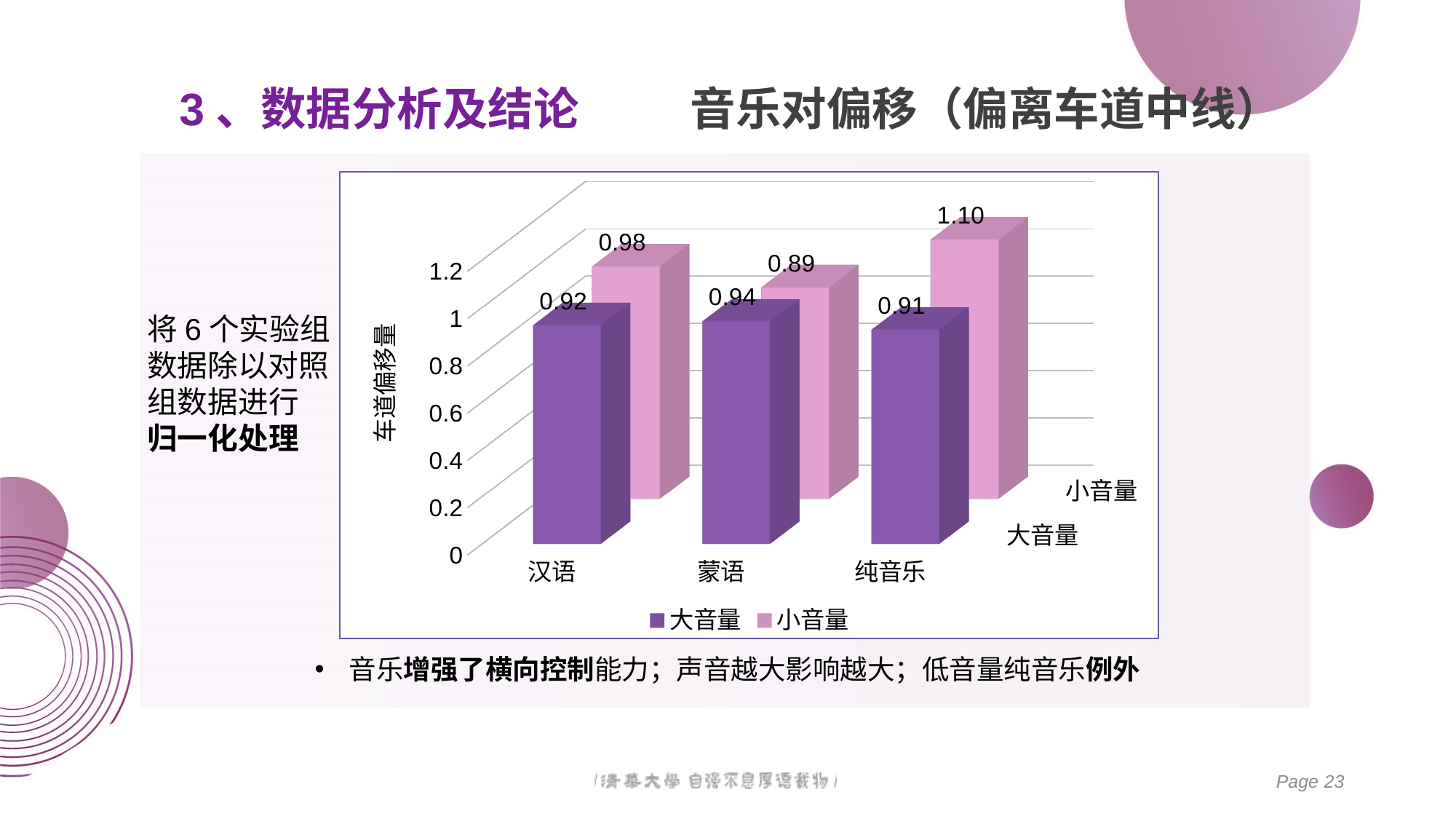

# 音乐对偏移（偏离车道中线）
3、数据分析及结论

[unsupported chart]

将6个实验组数据除以对照组数据进行
归一化处理
音乐增强了横向控制能力；声音越大影响越大；低音量纯音乐例外
Page 23